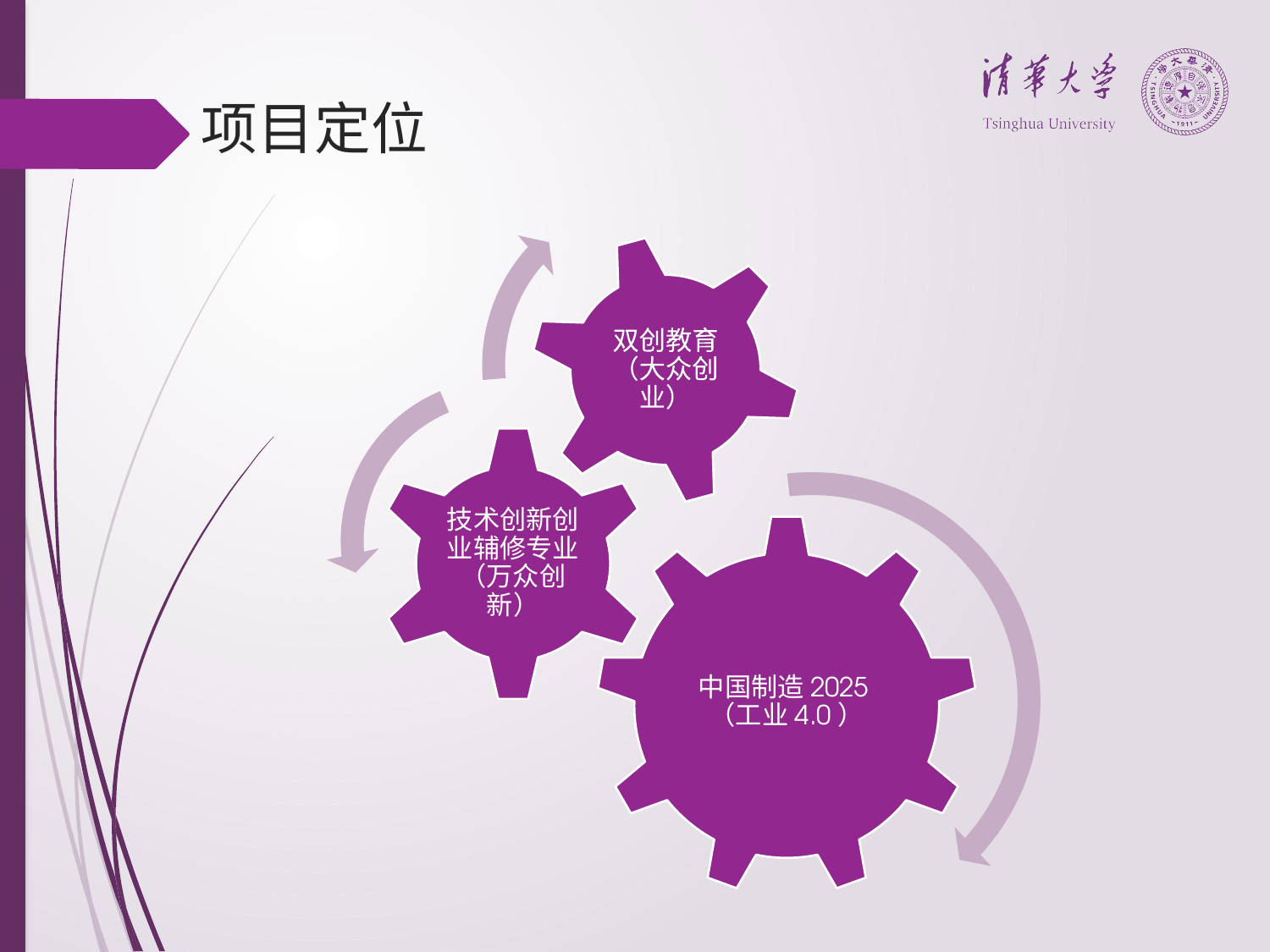

# 项目定位
中国制造2025（工业4.0）
技术创新创业辅修专业（万众创新）
双创教育（大众创业）